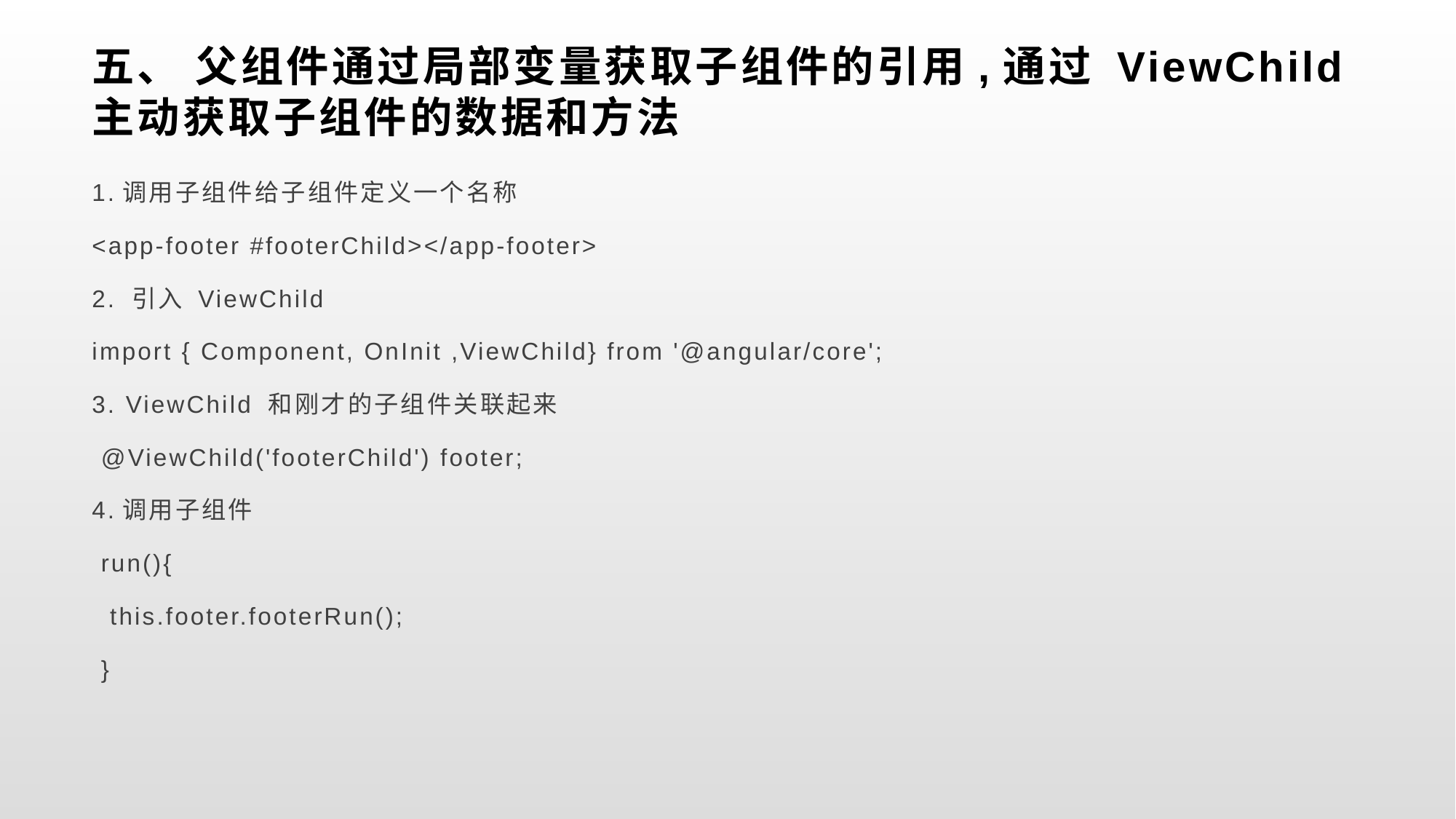

# 五、 父组件通过局部变量获取子组件的引用,通过 ViewChild 主动获取子组件的数据和方法
1.调用子组件给子组件定义一个名称
<app-footer #footerChild></app-footer>
2. 引入 ViewChild
import { Component, OnInit ,ViewChild} from '@angular/core';
3. ViewChild 和刚才的子组件关联起来
 @ViewChild('footerChild') footer;
4.调用子组件
 run(){
  this.footer.footerRun();
 }